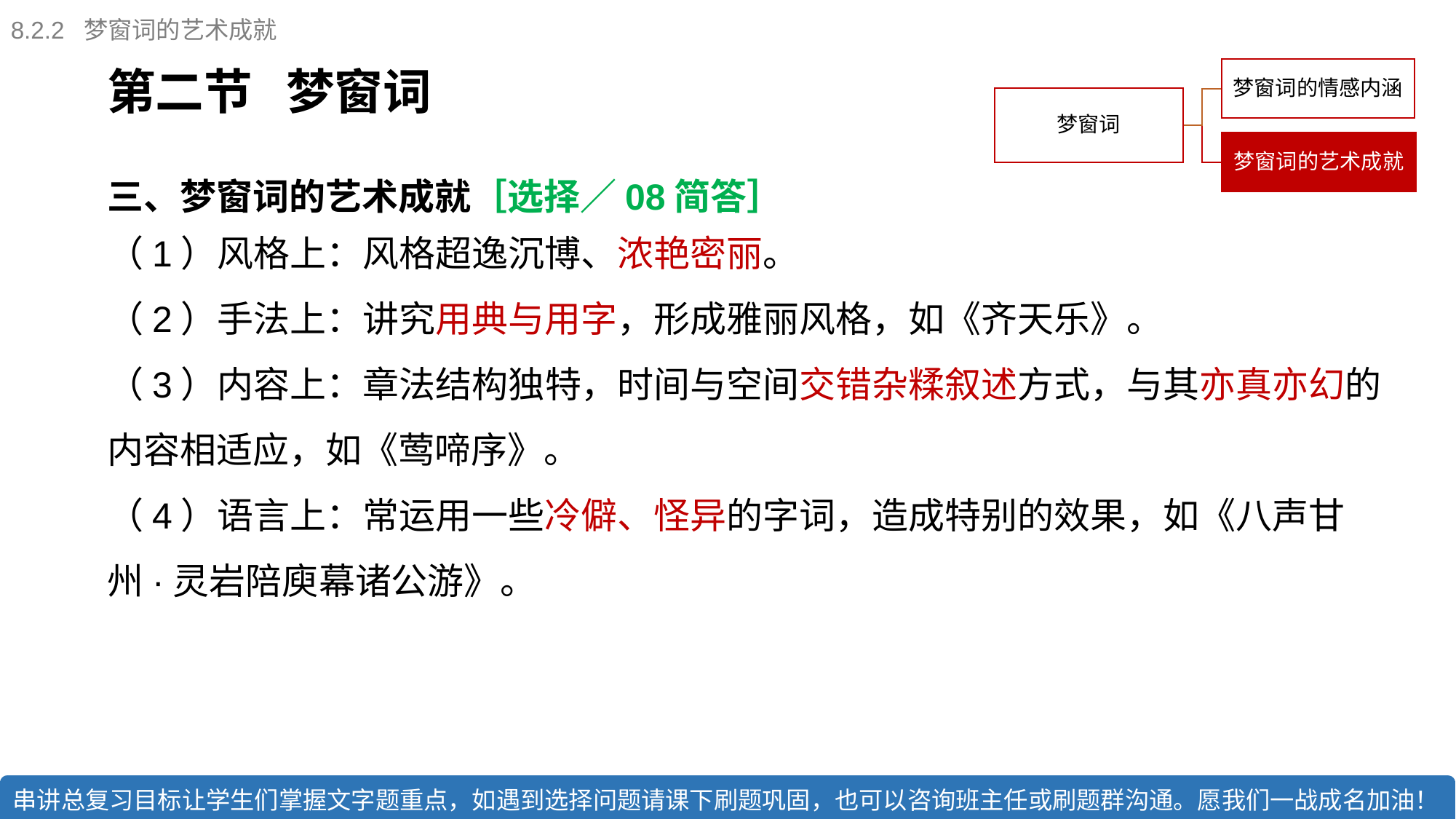

梦窗词
梦窗词的情感内涵
梦窗词的艺术成就
8.2.2  梦窗词的艺术成就
第二节   梦窗词
三、梦窗词的艺术成就［选择／08简答］
（1）风格上：风格超逸沉博、浓艳密丽。
（2）手法上：讲究用典与用字，形成雅丽风格，如《齐天乐》。
（3）内容上：章法结构独特，时间与空间交错杂糅叙述方式，与其亦真亦幻的内容相适应，如《莺啼序》。
（4）语言上：常运用一些冷僻、怪异的字词，造成特别的效果，如《八声甘州·灵岩陪庾幕诸公游》。